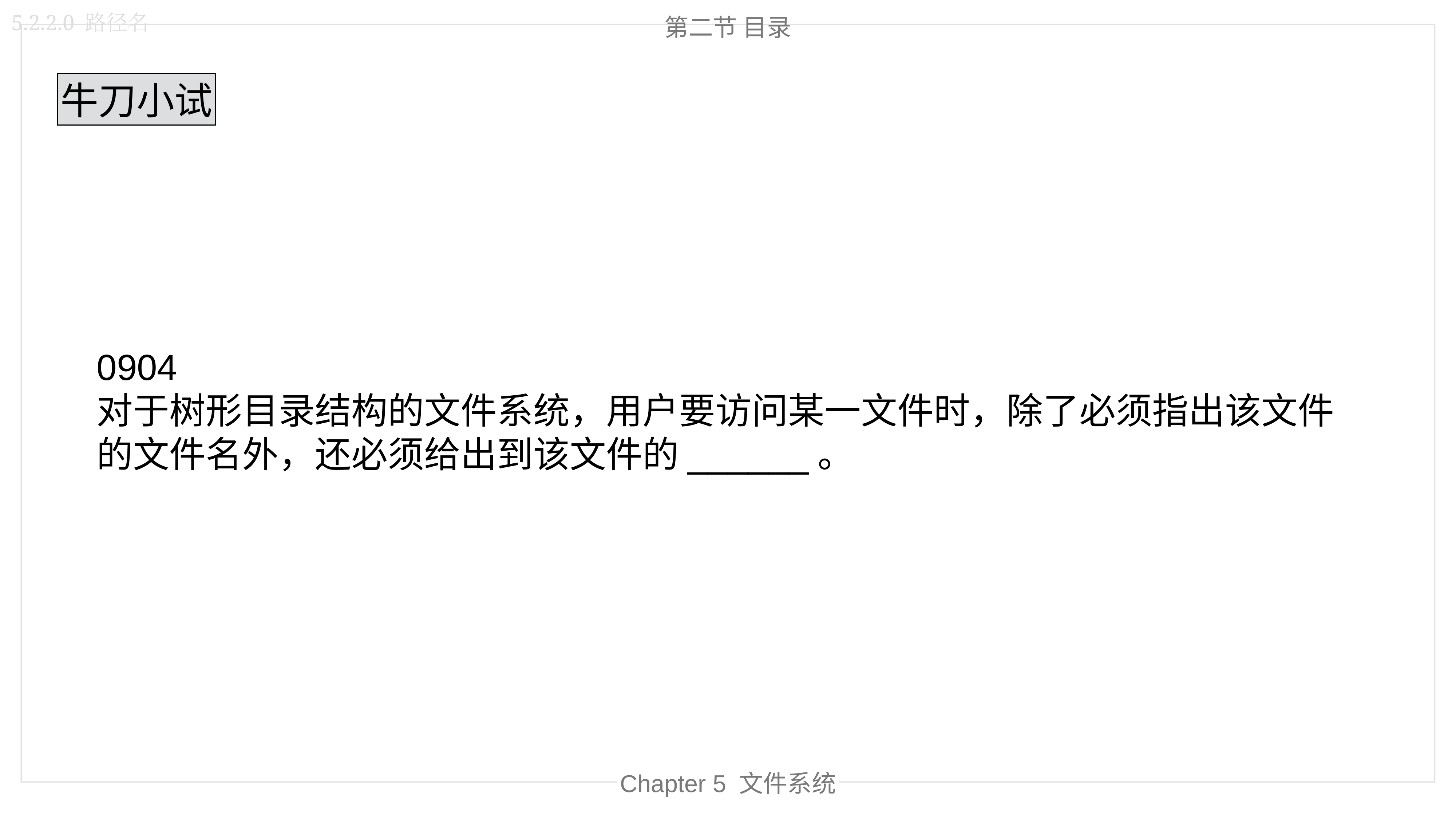

5.2.2.0 路径名
第二节 目录

牛刀小试
0904
对于树形目录结构的文件系统，用户要访问某一文件时，除了必须指出该文件的文件名外，还必须给出到该文件的______。
Chapter 4 内存管理
Chapter 5 文件系统